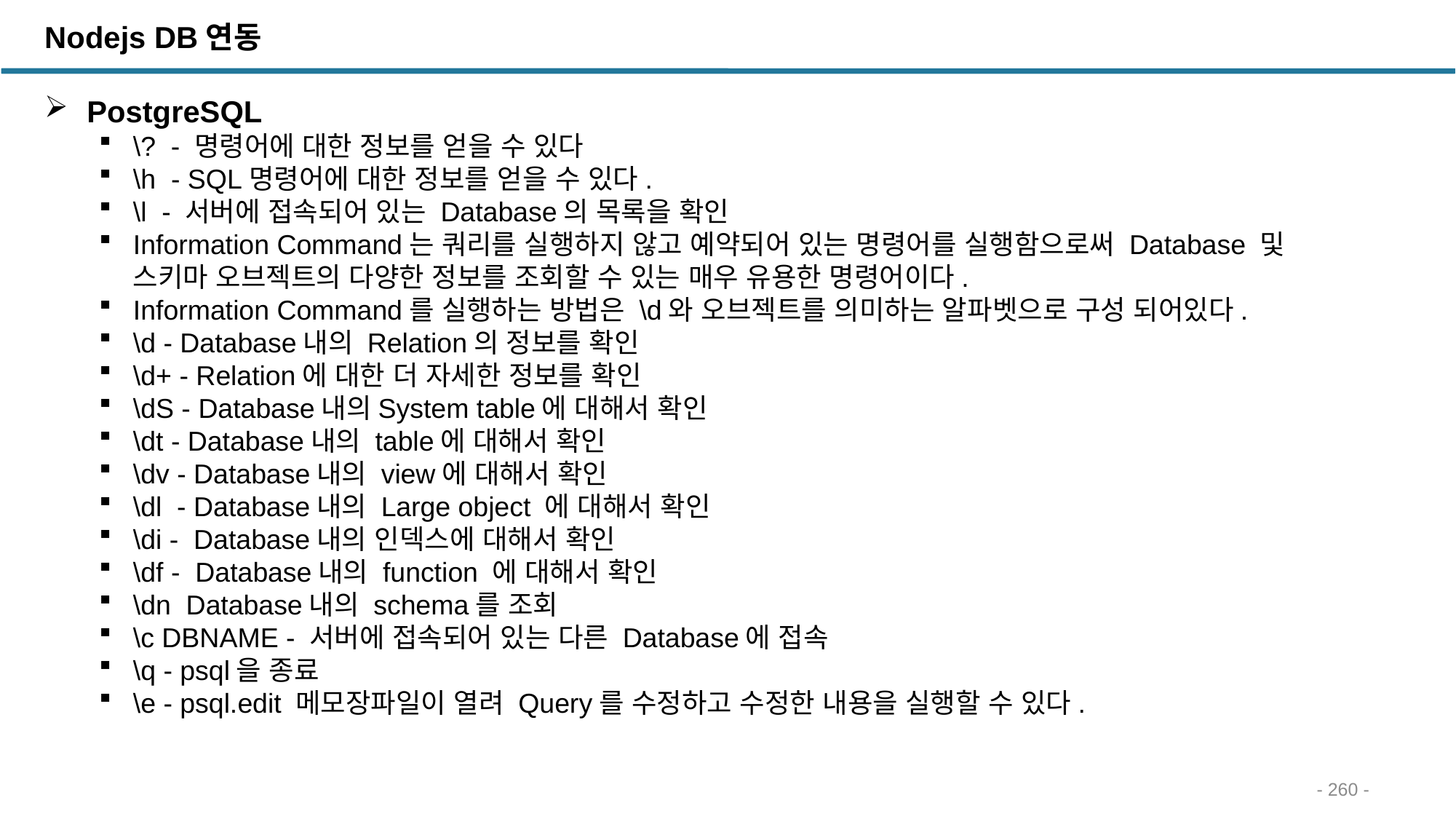

Nodejs DB연동

 PostgreSQL
\?  - 명령어에 대한 정보를 얻을 수 있다
\h  - SQL명령어에 대한 정보를 얻을 수 있다.
\l  - 서버에 접속되어 있는 Database의 목록을 확인
Information Command는 쿼리를 실행하지 않고 예약되어 있는 명령어를 실행함으로써 Database 및 스키마 오브젝트의 다양한 정보를 조회할 수 있는 매우 유용한 명령어이다.
Information Command를 실행하는 방법은 \d와 오브젝트를 의미하는 알파벳으로 구성 되어있다.
\d - Database내의 Relation의 정보를 확인
\d+ - Relation에 대한 더 자세한 정보를 확인
\dS - Database내의System table에 대해서 확인
\dt - Database내의 table에 대해서 확인
\dv - Database내의 view에 대해서 확인
\dl  - Database내의 Large object 에 대해서 확인
\di -  Database내의 인덱스에 대해서 확인
\df -  Database내의 function 에 대해서 확인
\dn  Database내의 schema를 조회
\c DBNAME - 서버에 접속되어 있는 다른 Database에 접속
\q - psql을 종료
\e - psql.edit 메모장파일이 열려 Query를 수정하고 수정한 내용을 실행할 수 있다.
- 260 -